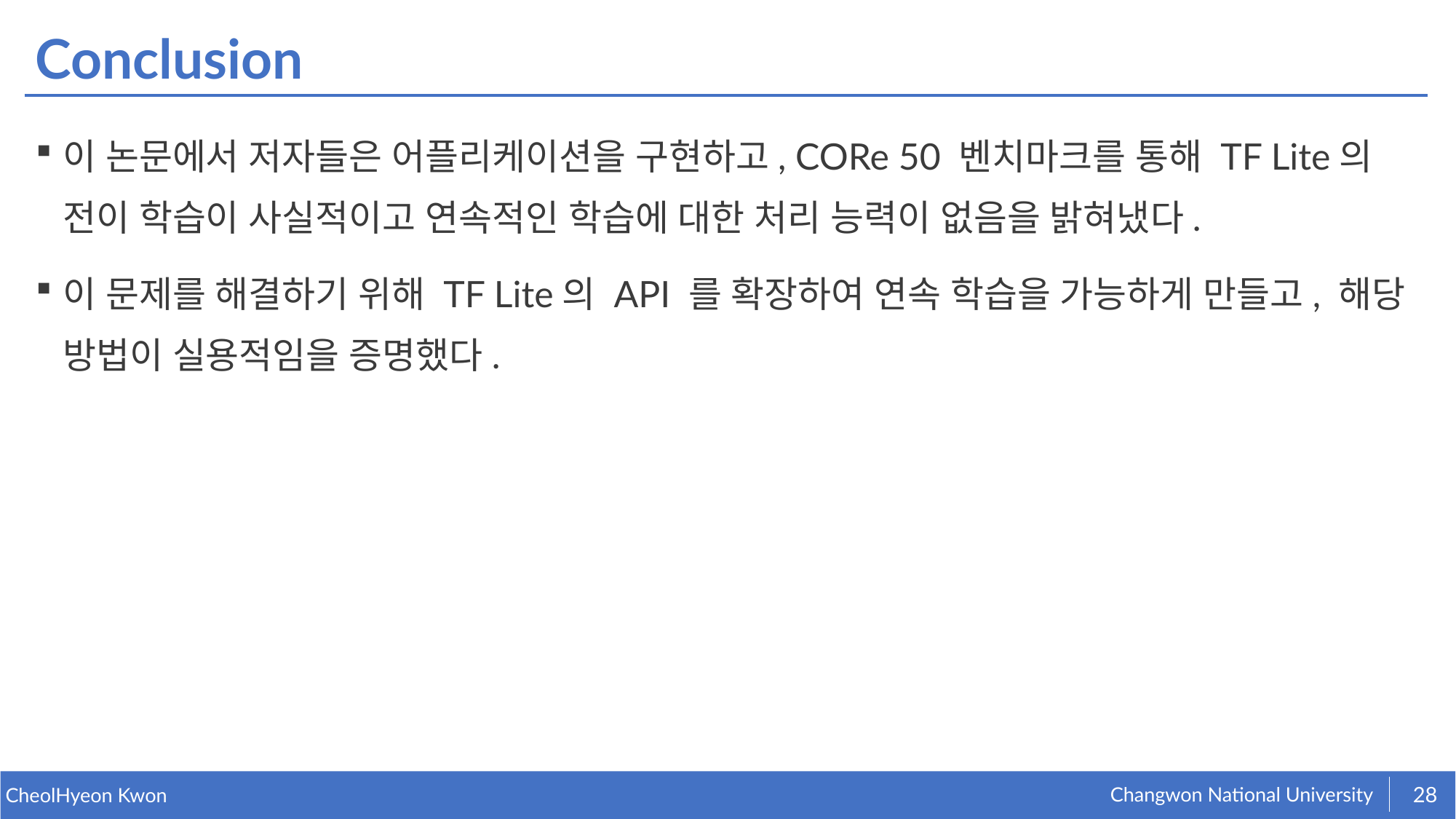

# Conclusion
이 논문에서 저자들은 어플리케이션을 구현하고, CORe 50 벤치마크를 통해 TF Lite의 전이 학습이 사실적이고 연속적인 학습에 대한 처리 능력이 없음을 밝혀냈다.
이 문제를 해결하기 위해 TF Lite의 API 를 확장하여 연속 학습을 가능하게 만들고, 해당 방법이 실용적임을 증명했다.

28